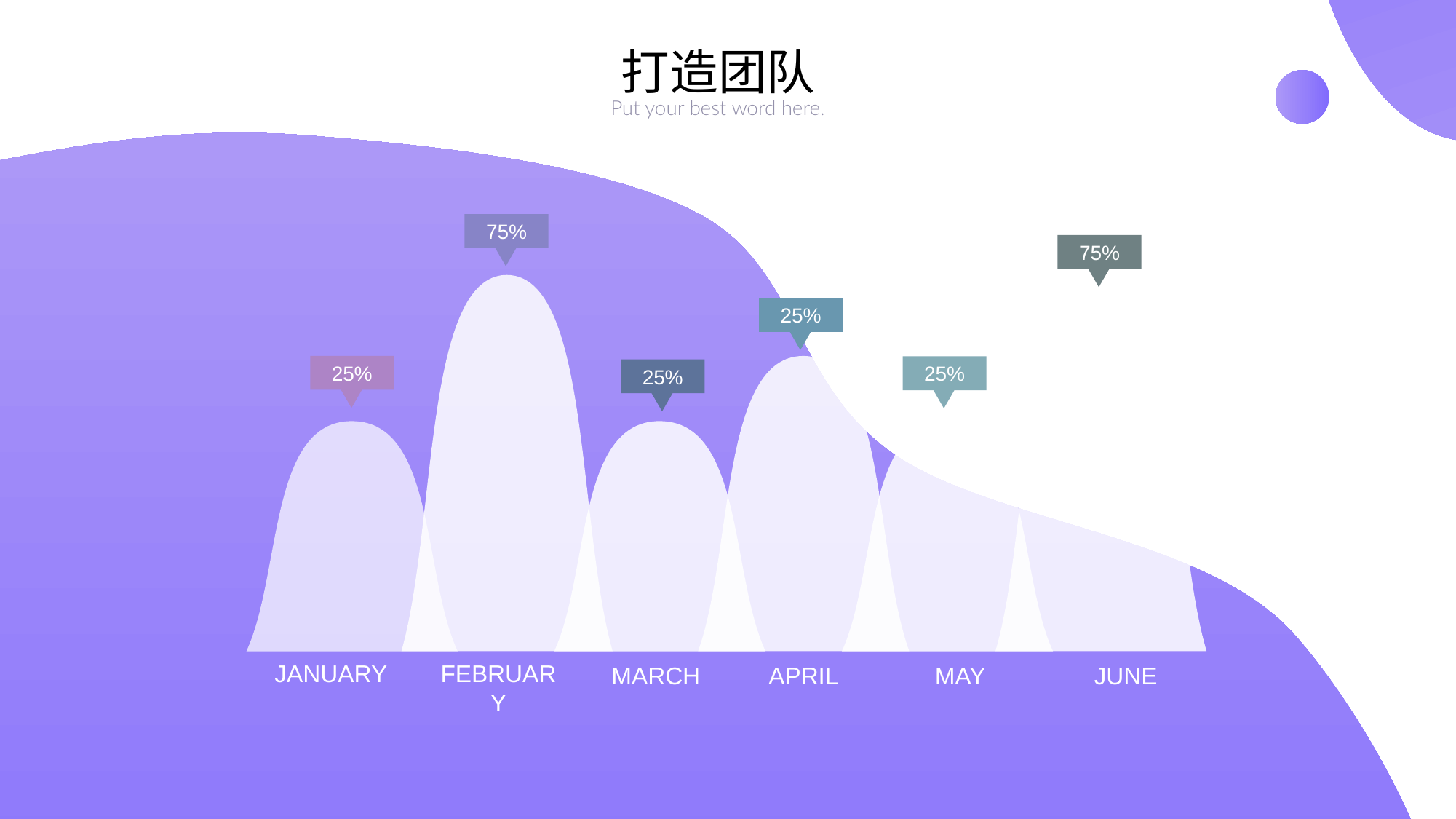

打造团队
Put your best word here.
75%

75%

25%

25%

25%

25%

JANUARY
FEBRUARY
MARCH
APRIL
MAY
JUNE